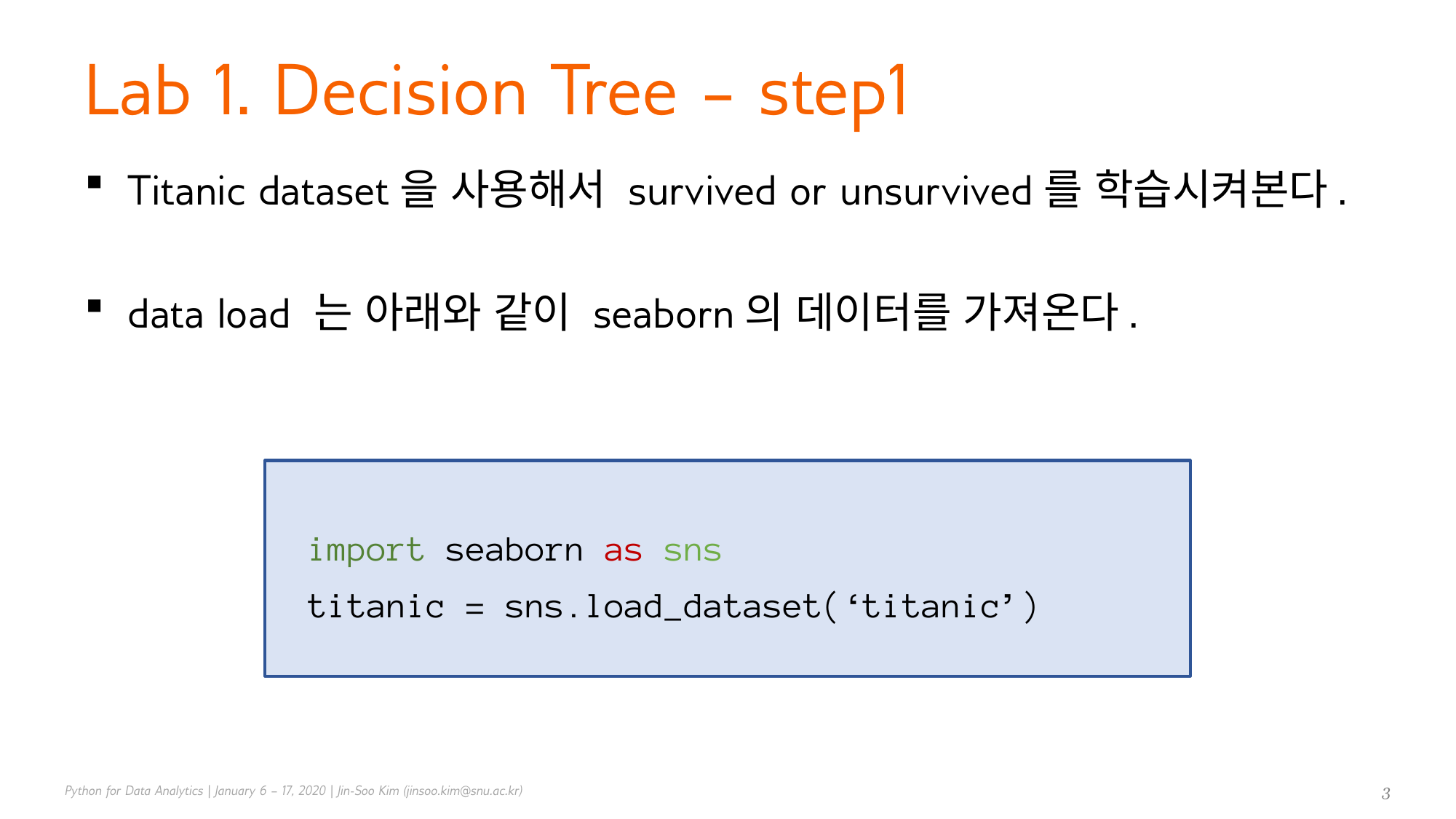

# Lab 1. Decision Tree – step1
Titanic dataset을 사용해서 survived or unsurvived를 학습시켜본다.

data load 는 아래와 같이 seaborn의 데이터를 가져온다.
import seaborn as sns
titanic = sns.load_dataset(‘titanic’)